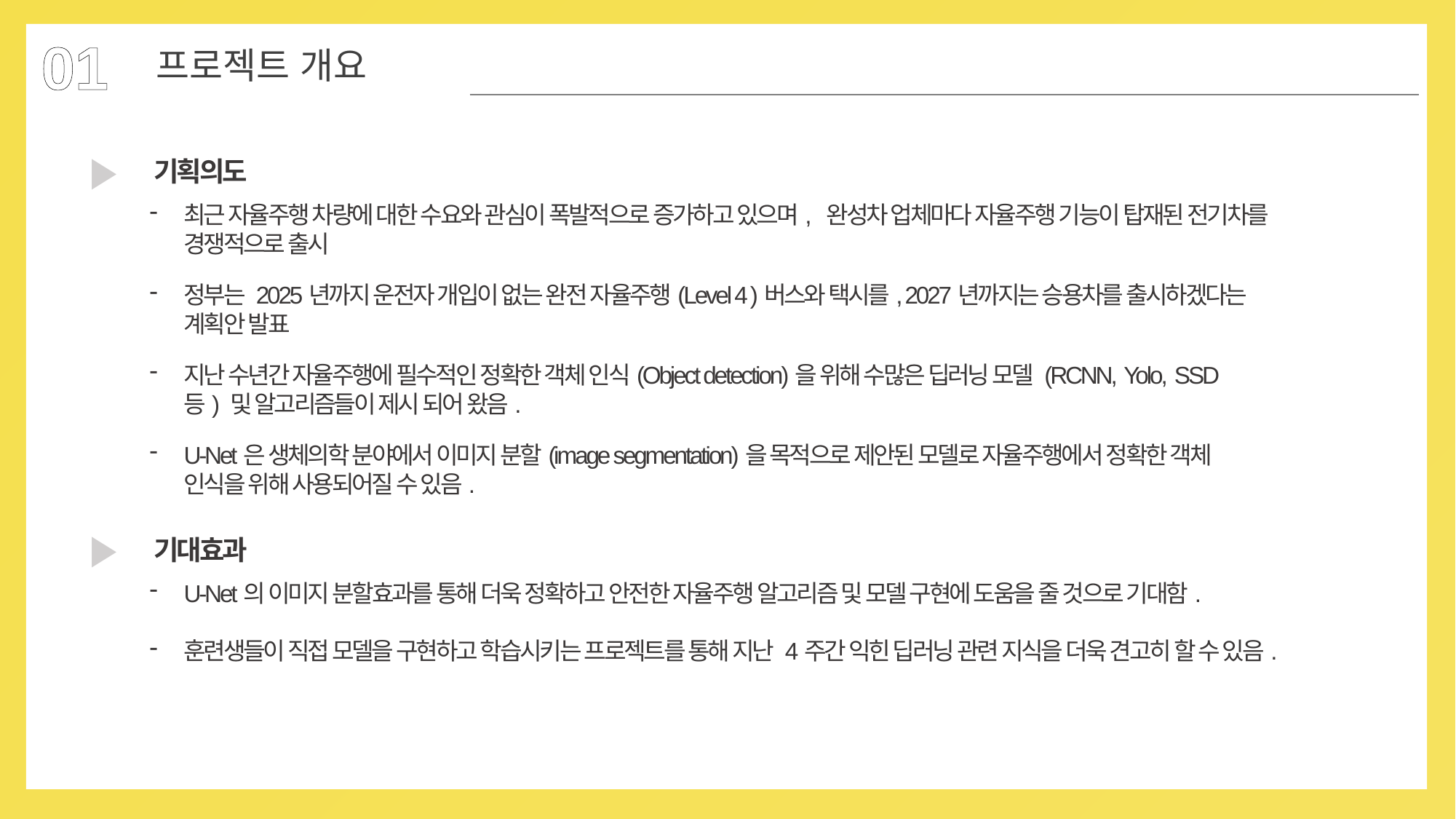

01

프로젝트 개요
▶
기획의도
최근 자율주행 차량에 대한 수요와 관심이 폭발적으로 증가하고 있으며,  완성차 업체마다 자율주행 기능이 탑재된 전기차를 경쟁적으로 출시

정부는 2025년까지 운전자 개입이 없는 완전 자율주행(Level 4 )버스와 택시를, 2027년까지는 승용차를 출시하겠다는 계획안 발표

지난 수년간 자율주행에 필수적인 정확한 객체 인식(Object detection)을 위해 수많은 딥러닝 모델 (RCNN,  Yolo,  SSD 등) 및 알고리즘들이 제시 되어 왔음.

U-Net은 생체의학 분야에서 이미지 분할(image segmentation)을 목적으로 제안된 모델로 자율주행에서 정확한 객체 인식을 위해 사용되어질 수 있음.

▶
기대효과
U-Net의 이미지 분할효과를 통해 더욱 정확하고 안전한 자율주행 알고리즘 및 모델 구현에 도움을 줄 것으로 기대함.

훈련생들이 직접 모델을 구현하고 학습시키는 프로젝트를 통해 지난 4주간 익힌 딥러닝 관련 지식을 더욱 견고히 할 수 있음.